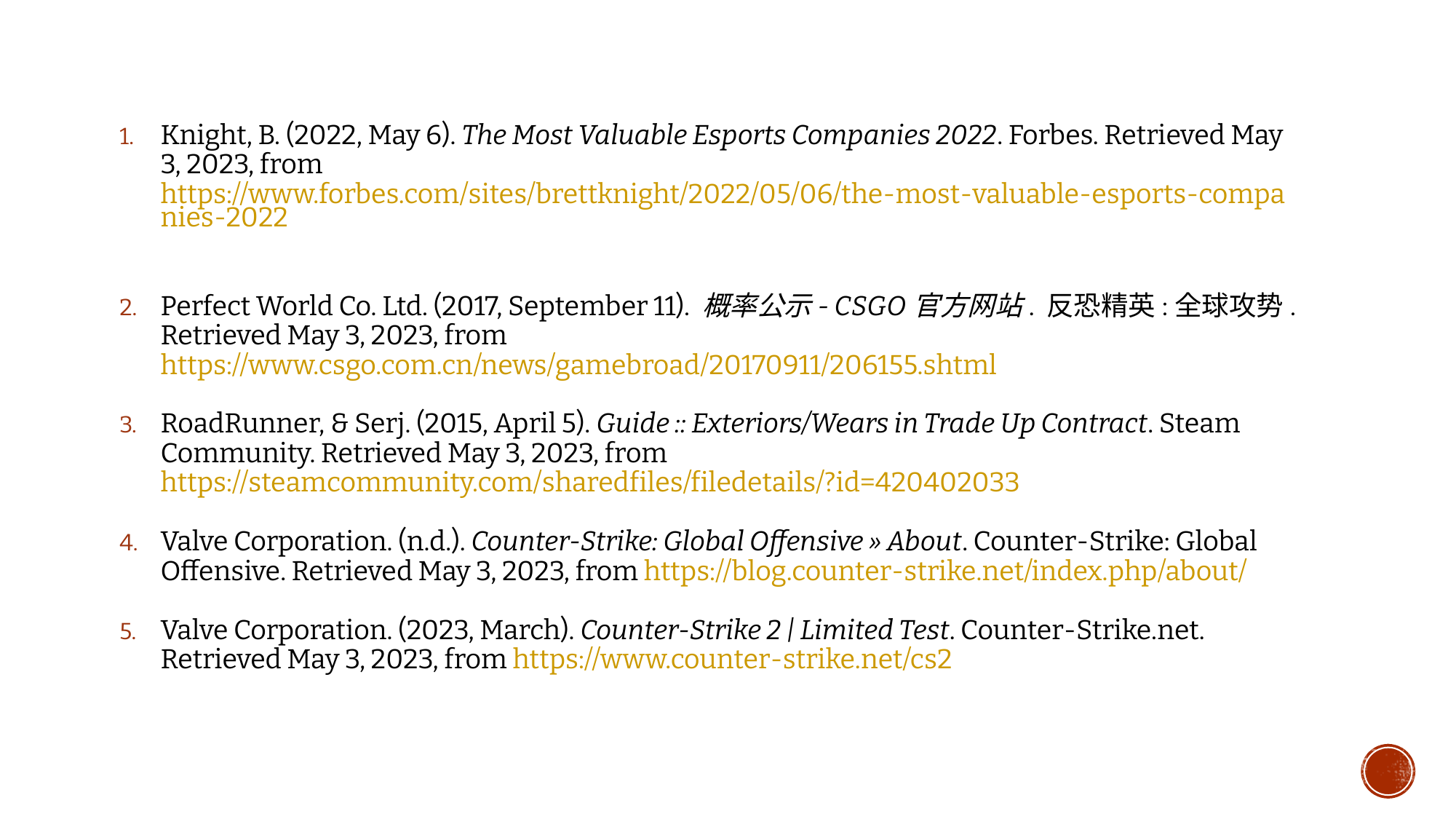

Knight, B. (2022, May 6). The Most Valuable Esports Companies 2022. Forbes. Retrieved May 3, 2023, from https://www.forbes.com/sites/brettknight/2022/05/06/the-most-valuable-esports-companies-2022

Perfect World Co. Ltd. (2017, September 11). 概率公示- CSGO官方网站. 反恐精英:全球攻势. Retrieved May 3, 2023, from https://www.csgo.com.cn/news/gamebroad/20170911/206155.shtml

RoadRunner, & Serj. (2015, April 5). Guide :: Exteriors/Wears in Trade Up Contract. Steam Community. Retrieved May 3, 2023, from https://steamcommunity.com/sharedfiles/filedetails/?id=420402033

Valve Corporation. (n.d.). Counter-Strike: Global Offensive » About. Counter-Strike: Global Offensive. Retrieved May 3, 2023, from https://blog.counter-strike.net/index.php/about/

Valve Corporation. (2023, March). Counter-Strike 2 | Limited Test. Counter-Strike.net. Retrieved May 3, 2023, from https://www.counter-strike.net/cs2